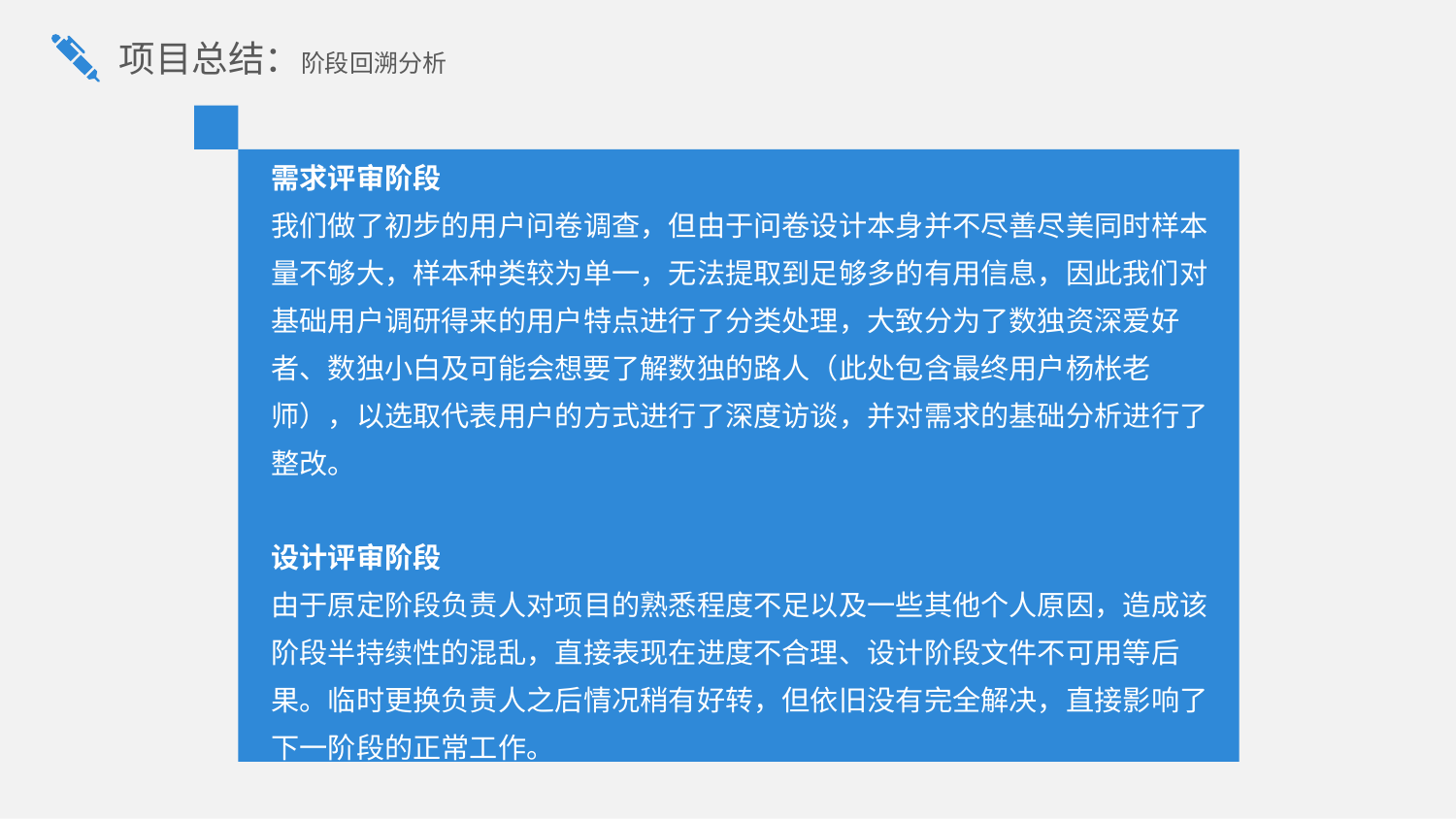

项目总结：阶段回溯分析

需求评审阶段
我们做了初步的用户问卷调查，但由于问卷设计本身并不尽善尽美同时样本量不够大，样本种类较为单一，无法提取到足够多的有用信息，因此我们对基础用户调研得来的用户特点进行了分类处理，大致分为了数独资深爱好者、数独小白及可能会想要了解数独的路人（此处包含最终用户杨枨老师），以选取代表用户的方式进行了深度访谈，并对需求的基础分析进行了整改。

设计评审阶段
由于原定阶段负责人对项目的熟悉程度不足以及一些其他个人原因，造成该阶段半持续性的混乱，直接表现在进度不合理、设计阶段文件不可用等后果。临时更换负责人之后情况稍有好转，但依旧没有完全解决，直接影响了下一阶段的正常工作。